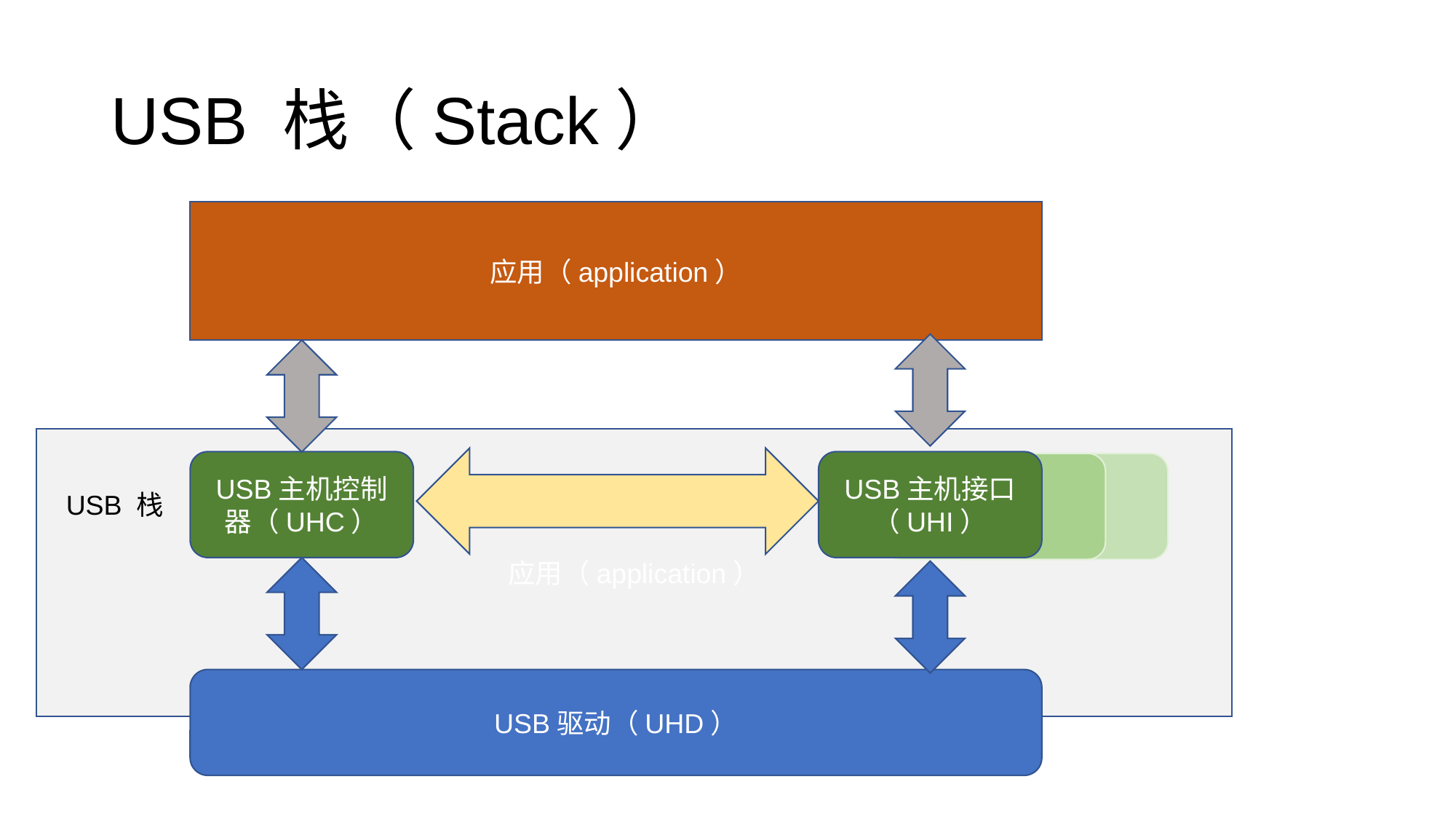

# USB 栈（Stack）
应用（application）

应用（application）

USB主机控制器（UHC）
USB主机接口（UHI）

USB 栈

USB驱动（UHD）